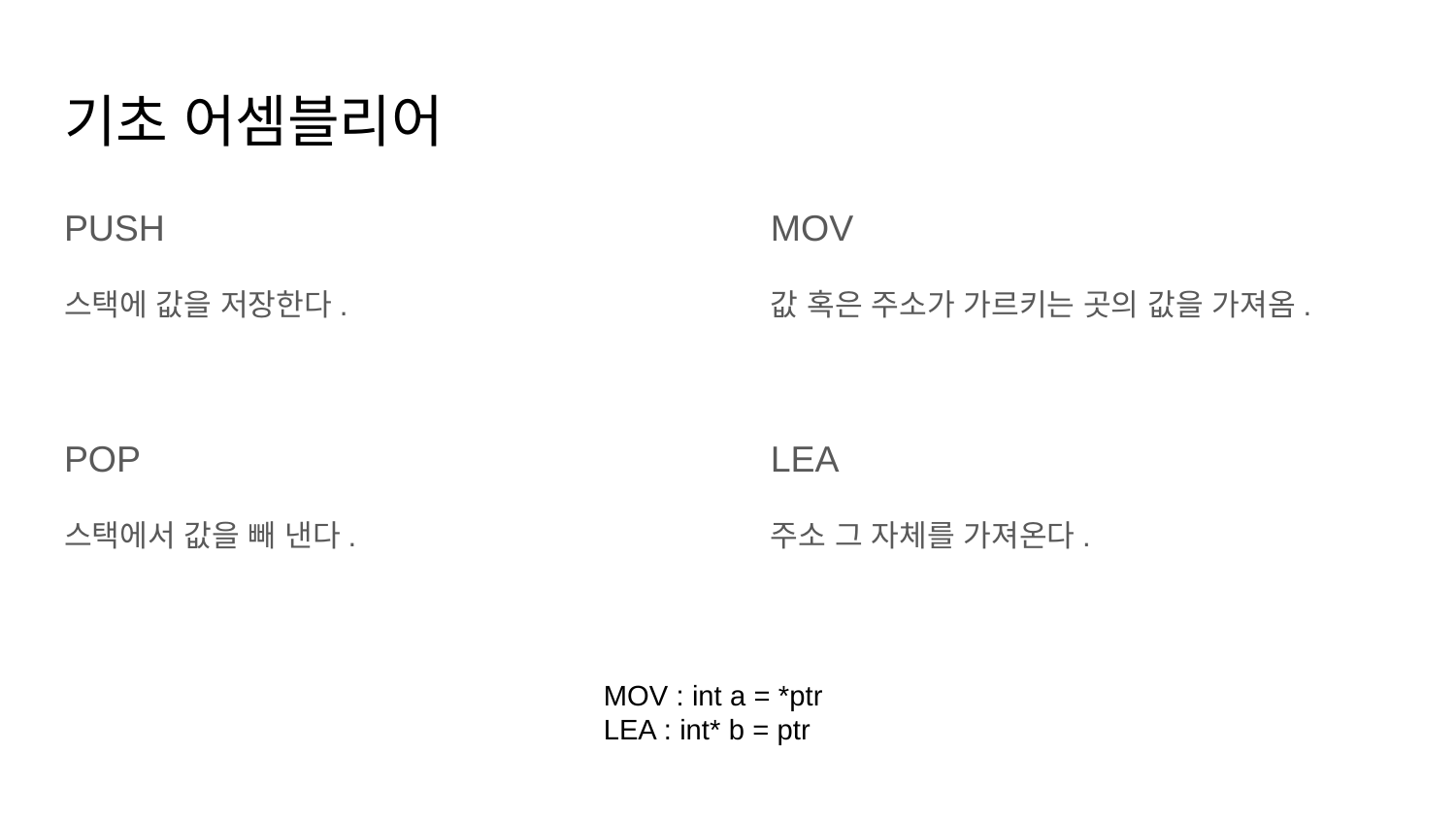

# 기초 어셈블리어
PUSH
스택에 값을 저장한다.

POP
스택에서 값을 빼 낸다.

MOV
값 혹은 주소가 가르키는 곳의 값을 가져옴.

LEA
주소 그 자체를 가져온다.

MOV : int a = *ptr
LEA : int* b = ptr